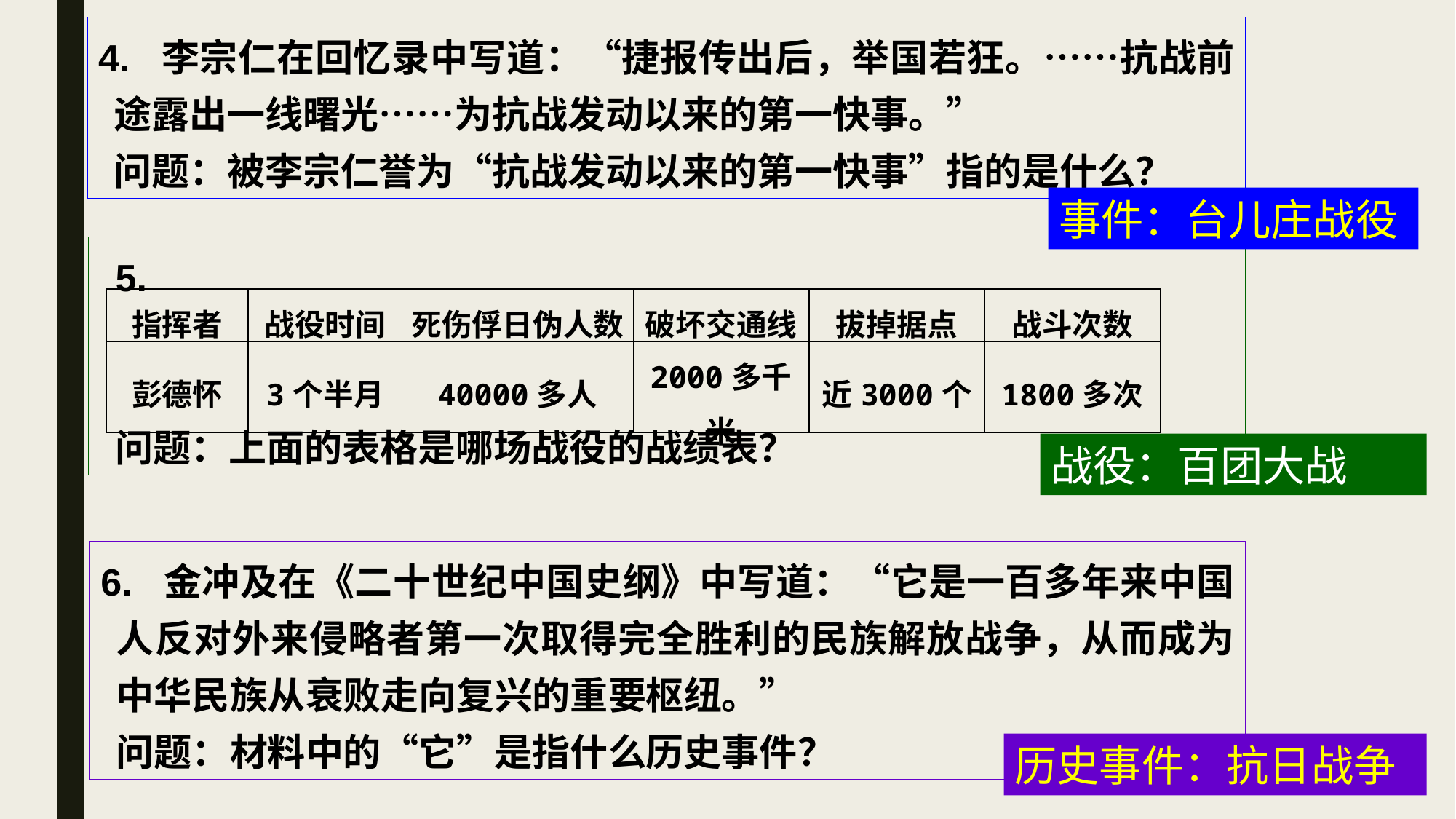

4.  李宗仁在回忆录中写道：“捷报传出后，举国若狂。……抗战前途露出一线曙光……为抗战发动以来的第一快事。”
问题：被李宗仁誉为“抗战发动以来的第一快事”指的是什么？
事件：台儿庄战役
5.

问题：上面的表格是哪场战役的战绩表？
| 指挥者 | 战役时间 | 死伤俘日伪人数 | 破坏交通线 | 拔掉据点 | 战斗次数 |
| --- | --- | --- | --- | --- | --- |
| 彭德怀 | 3个半月 | 40000多人 | 2000多千米 | 近3000个 | 1800多次 |
战役：百团大战
6.  金冲及在《二十世纪中国史纲》中写道：“它是一百多年来中国人反对外来侵略者第一次取得完全胜利的民族解放战争，从而成为中华民族从衰败走向复兴的重要枢纽。”
问题：材料中的“它”是指什么历史事件？
历史事件：抗日战争